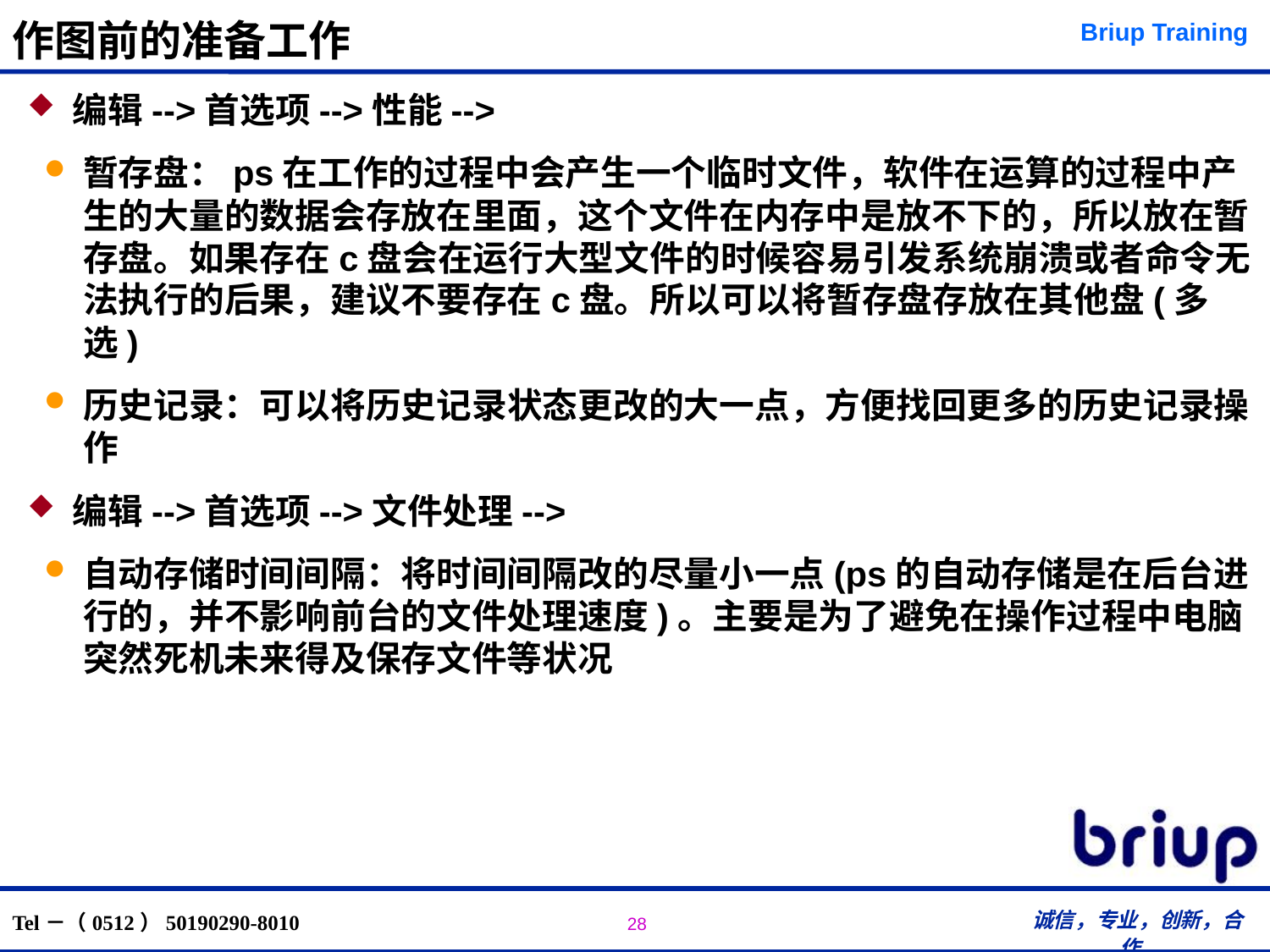

# 作图前的准备工作
编辑-->首选项-->性能-->
暂存盘：ps在工作的过程中会产生一个临时文件，软件在运算的过程中产生的大量的数据会存放在里面，这个文件在内存中是放不下的，所以放在暂存盘。如果存在c盘会在运行大型文件的时候容易引发系统崩溃或者命令无法执行的后果，建议不要存在c盘。所以可以将暂存盘存放在其他盘(多选)
历史记录：可以将历史记录状态更改的大一点，方便找回更多的历史记录操作
编辑-->首选项-->文件处理-->
自动存储时间间隔：将时间间隔改的尽量小一点(ps的自动存储是在后台进行的，并不影响前台的文件处理速度)。主要是为了避免在操作过程中电脑突然死机未来得及保存文件等状况